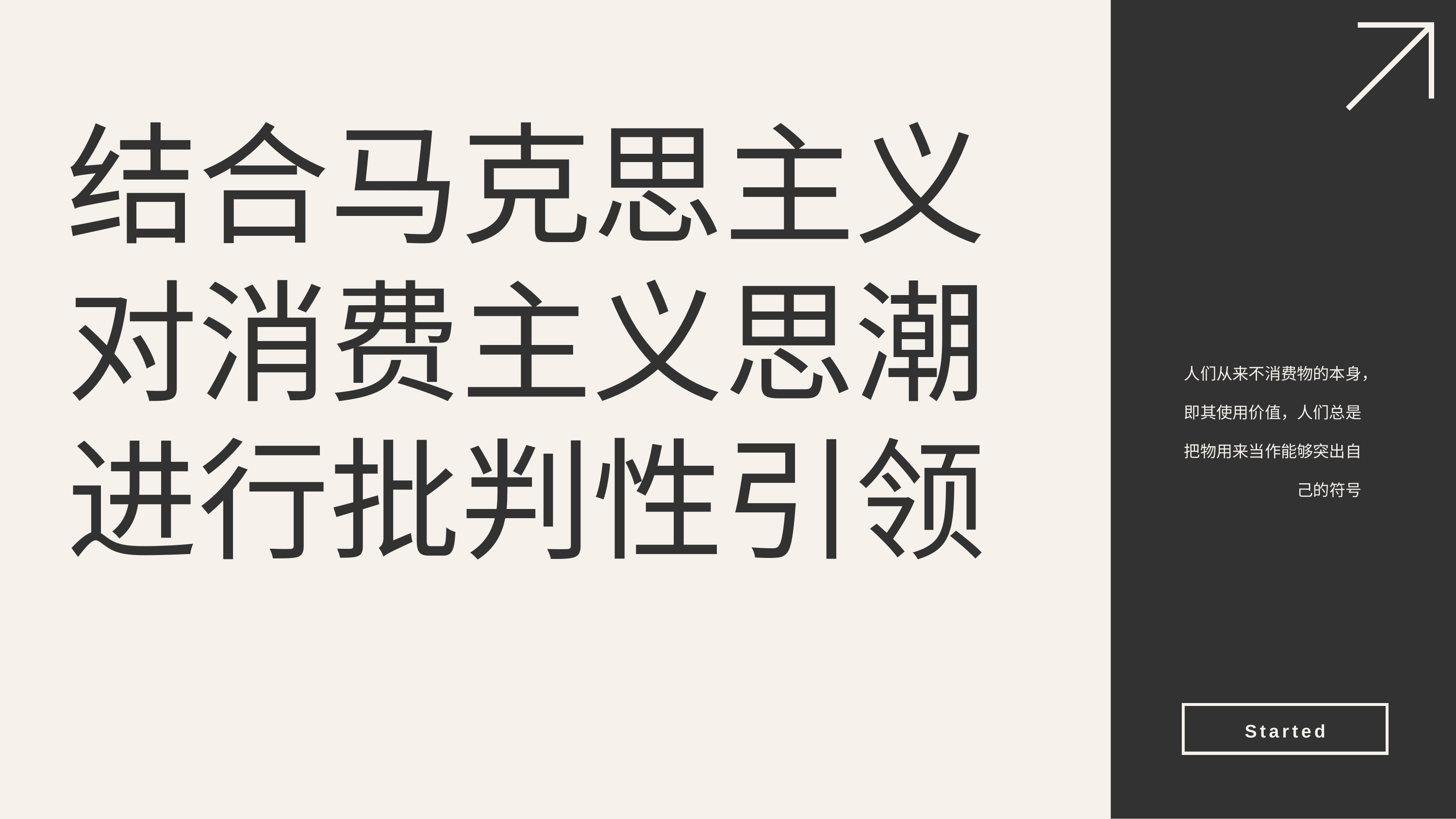

结合马克思主义对消费主义思潮进行批判性引领
人们从来不消费物的本身，即其使用价值，人们总是把物用来当作能够突出自己的符号

Started